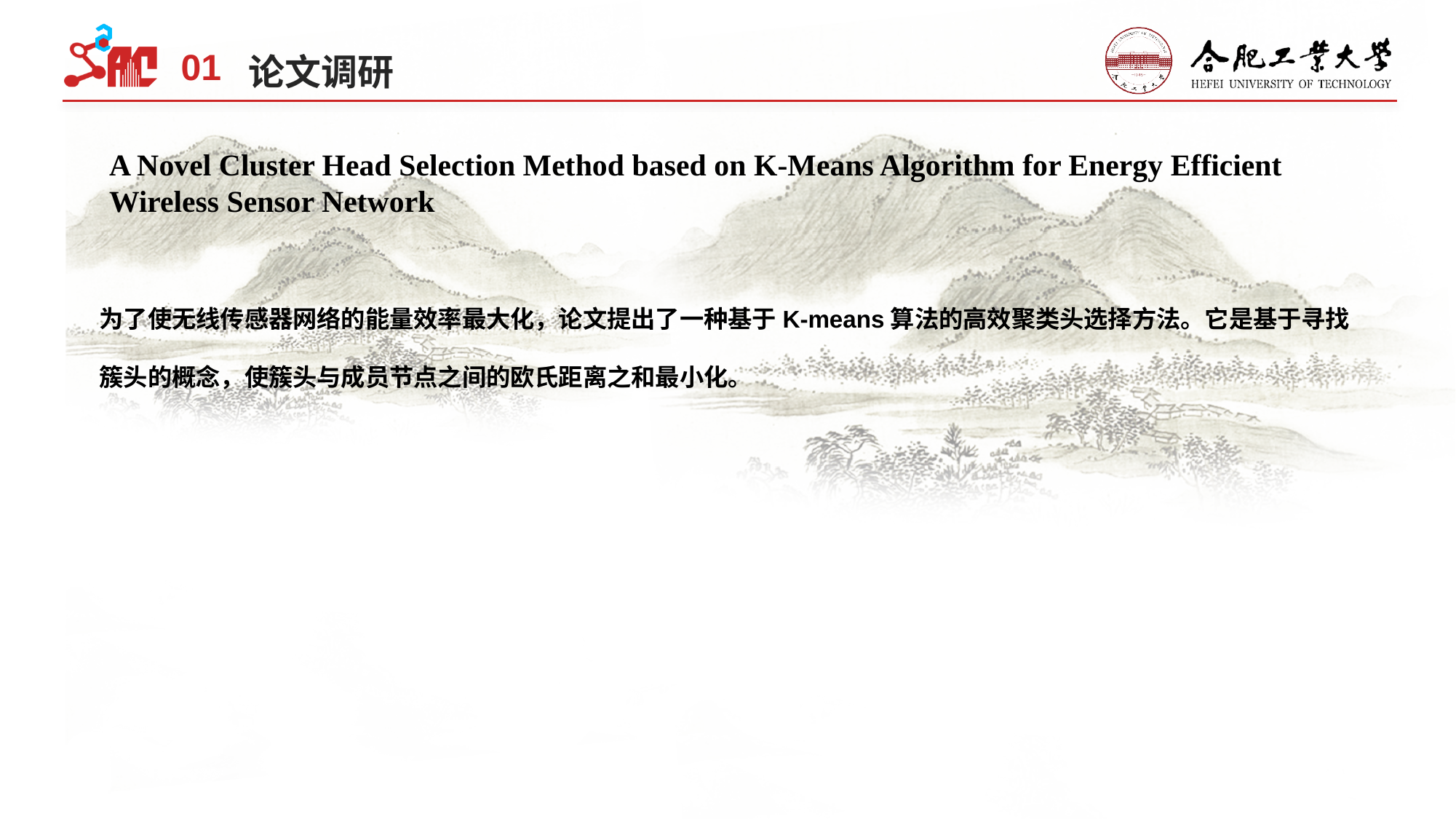

01
论文调研
A Novel Cluster Head Selection Method based on K-Means Algorithm for Energy Efficient Wireless Sensor Network
为了使无线传感器网络的能量效率最大化，论文提出了一种基于K-means算法的高效聚类头选择方法。它是基于寻找簇头的概念，使簇头与成员节点之间的欧氏距离之和最小化。